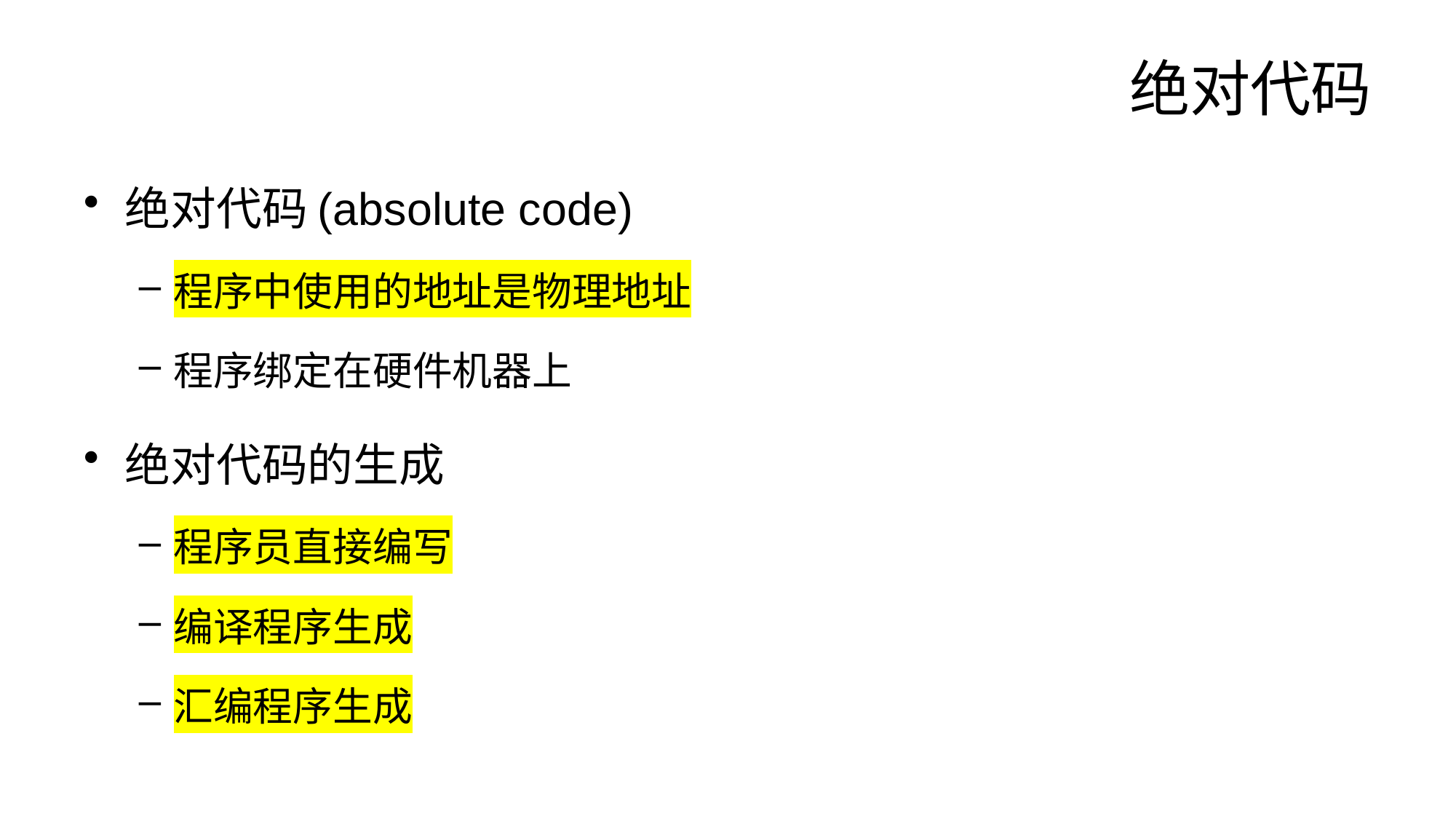

# 绝对代码
绝对代码(absolute code)
程序中使用的地址是物理地址
程序绑定在硬件机器上
绝对代码的生成
程序员直接编写
编译程序生成
汇编程序生成